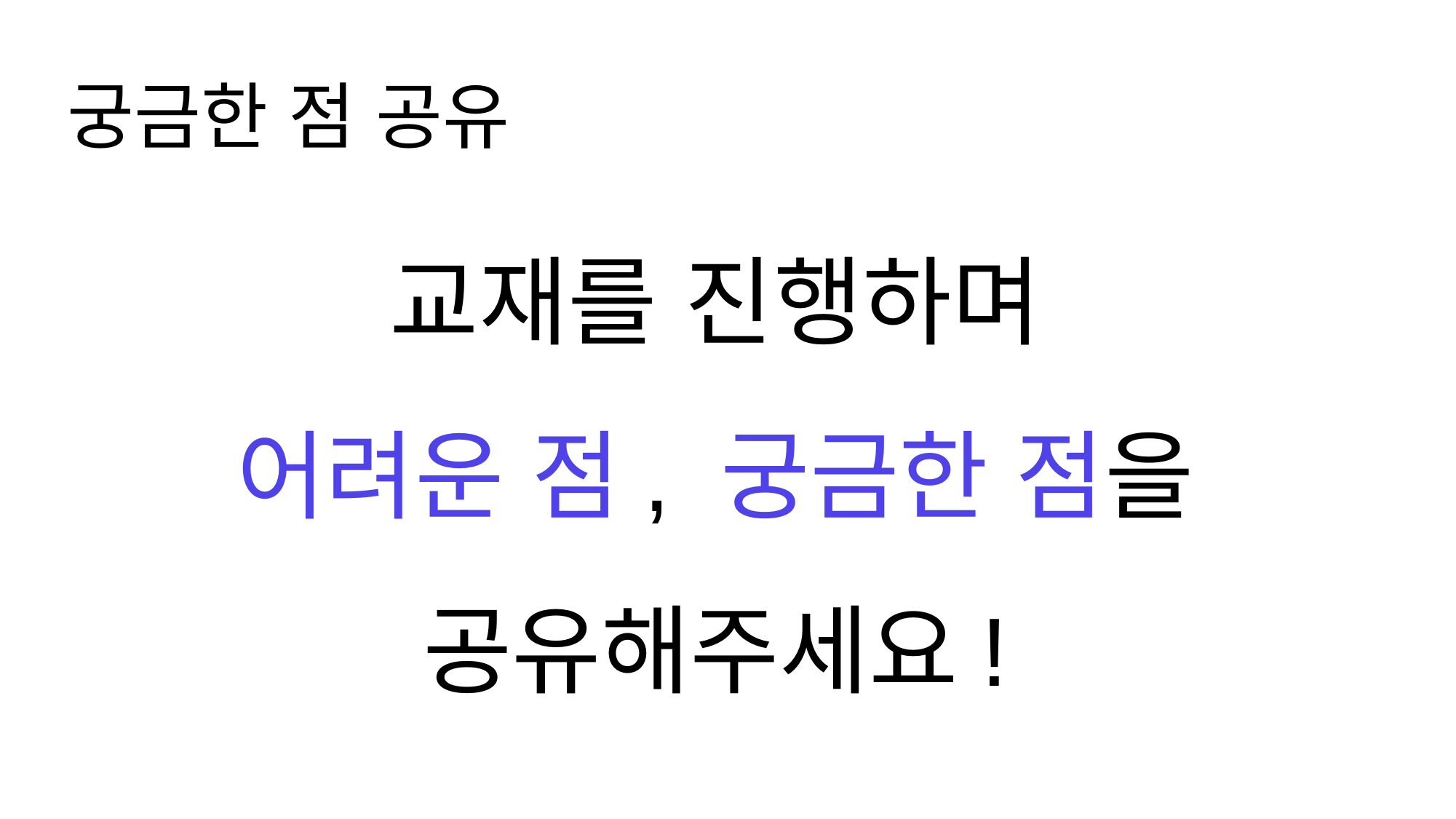

궁금한 점 공유
교재를 진행하며
어려운 점, 궁금한 점을
공유해주세요!